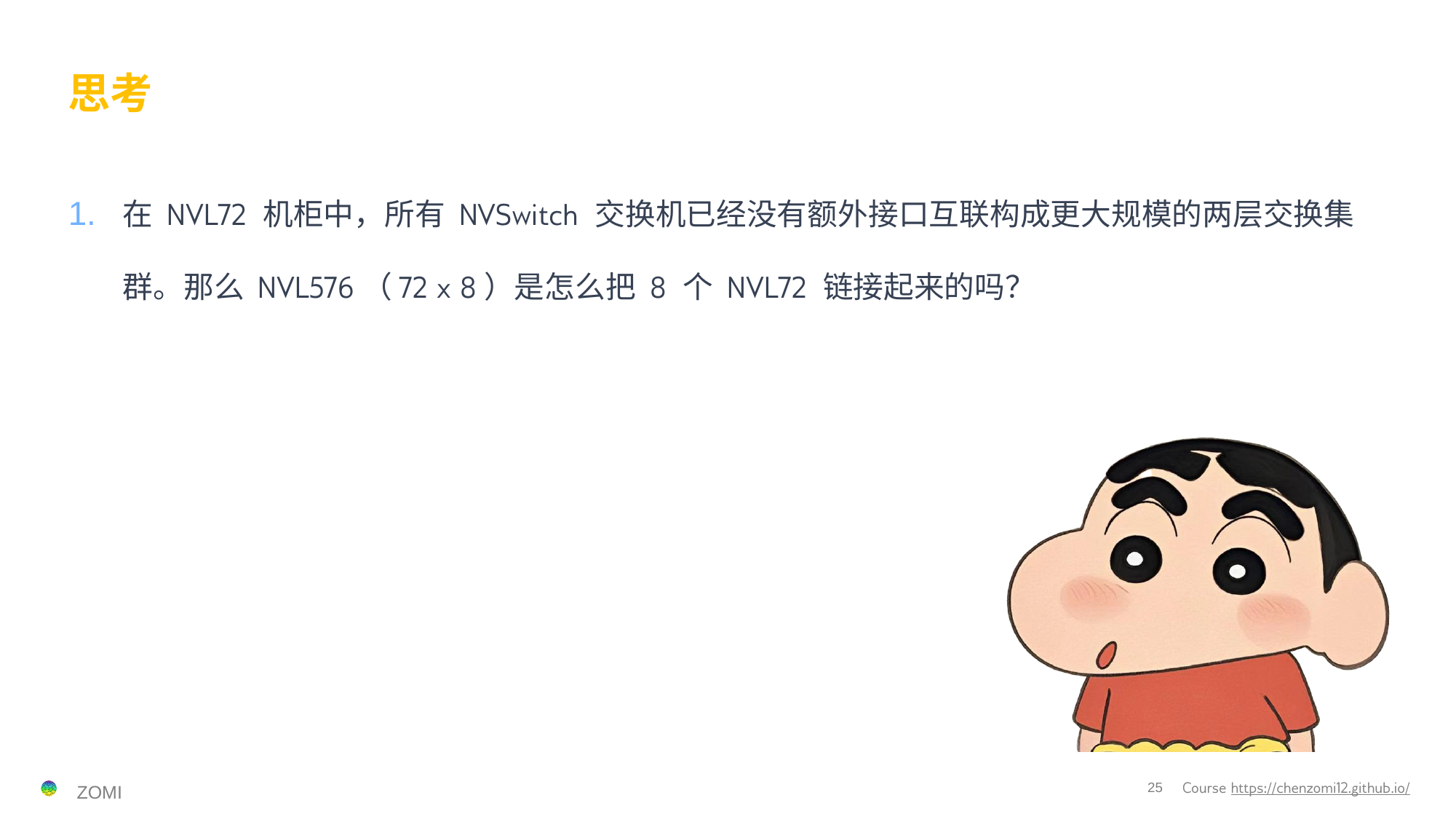

# 思考
在 NVL72 机柜中，所有 NVSwitch 交换机已经没有额外接口互联构成更大规模的两层交换集群。那么 NVL576（72 x 8）是怎么把 8 个 NVL72 链接起来的吗？